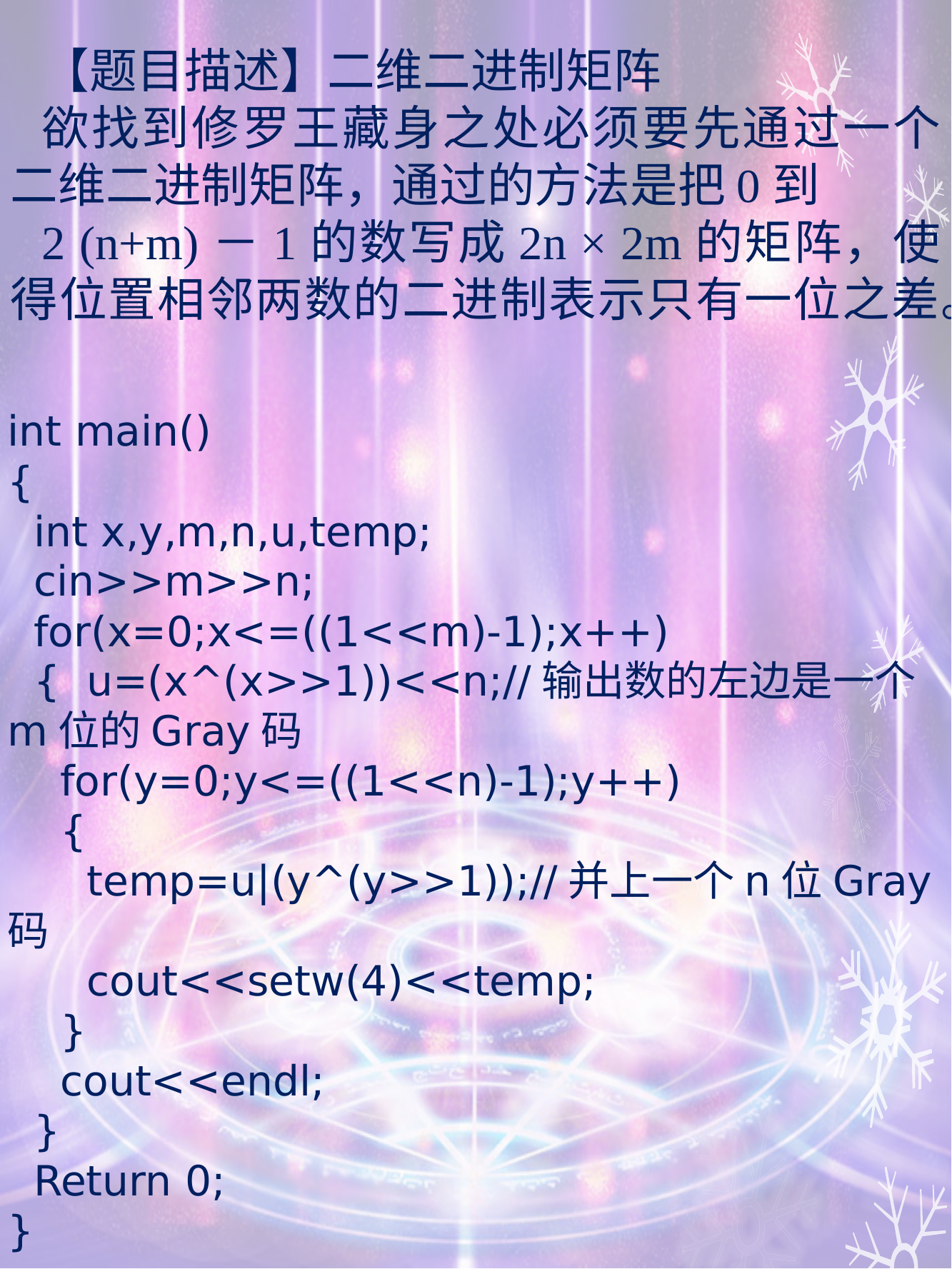

【题目描述】二维二进制矩阵
欲找到修罗王藏身之处必须要先通过一个二维二进制矩阵，通过的方法是把0到
2 (n+m)－1的数写成2n × 2m的矩阵，使得位置相邻两数的二进制表示只有一位之差。
int main()
{
  int x,y,m,n,u,temp;
  cin>>m>>n;
  for(x=0;x<=((1<<m)-1);x++)
  {  u=(x^(x>>1))<<n;//输出数的左边是一个m位的Gray码
    for(y=0;y<=((1<<n)-1);y++)
    {
      temp=u|(y^(y>>1));//并上一个n位Gray码
      cout<<setw(4)<<temp;
    }
    cout<<endl;
  }
  Return 0;
}